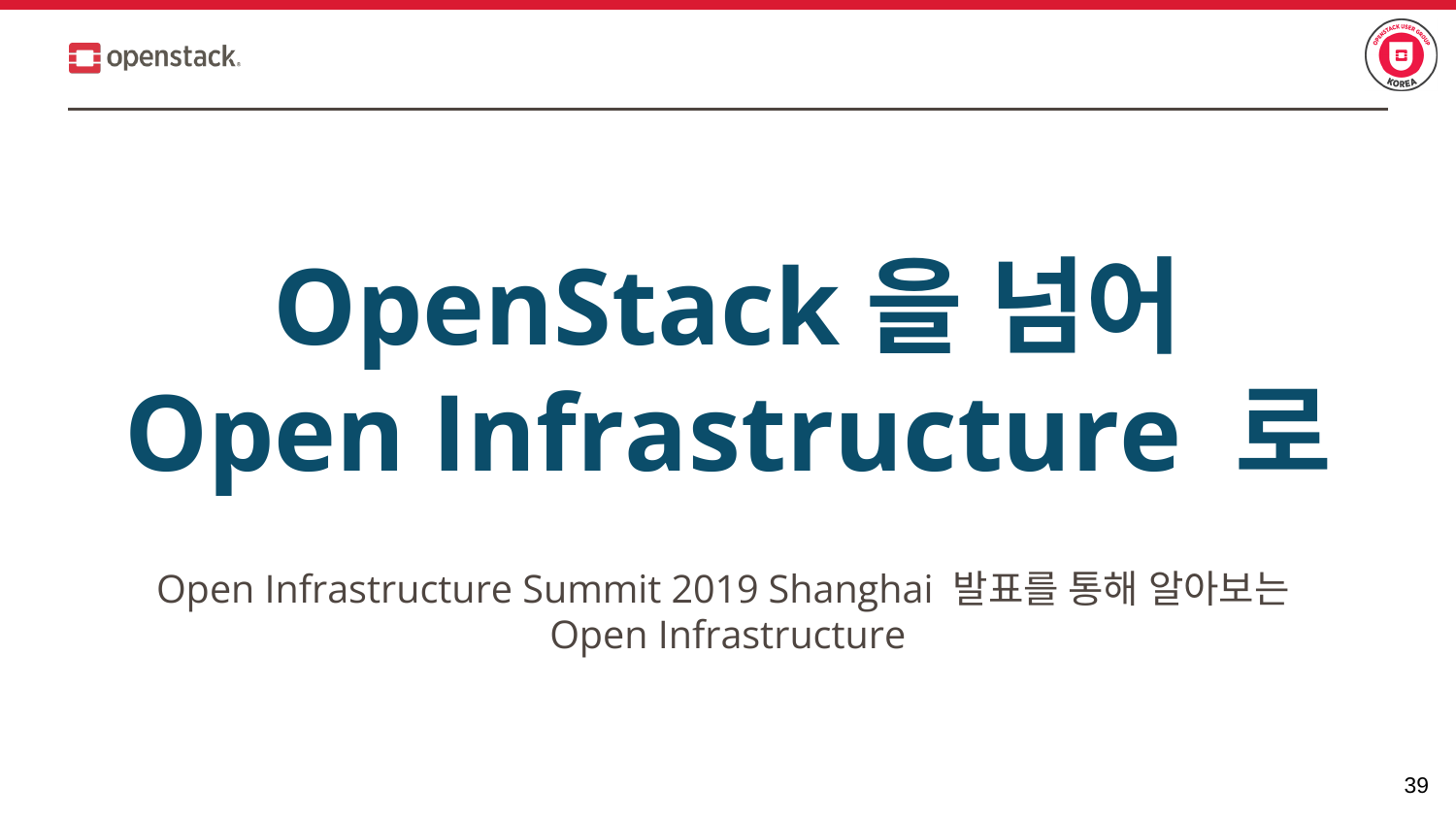

# OpenStack을 넘어 Open Infrastructure 로
Open Infrastructure Summit 2019 Shanghai 발표를 통해 알아보는
Open Infrastructure
39